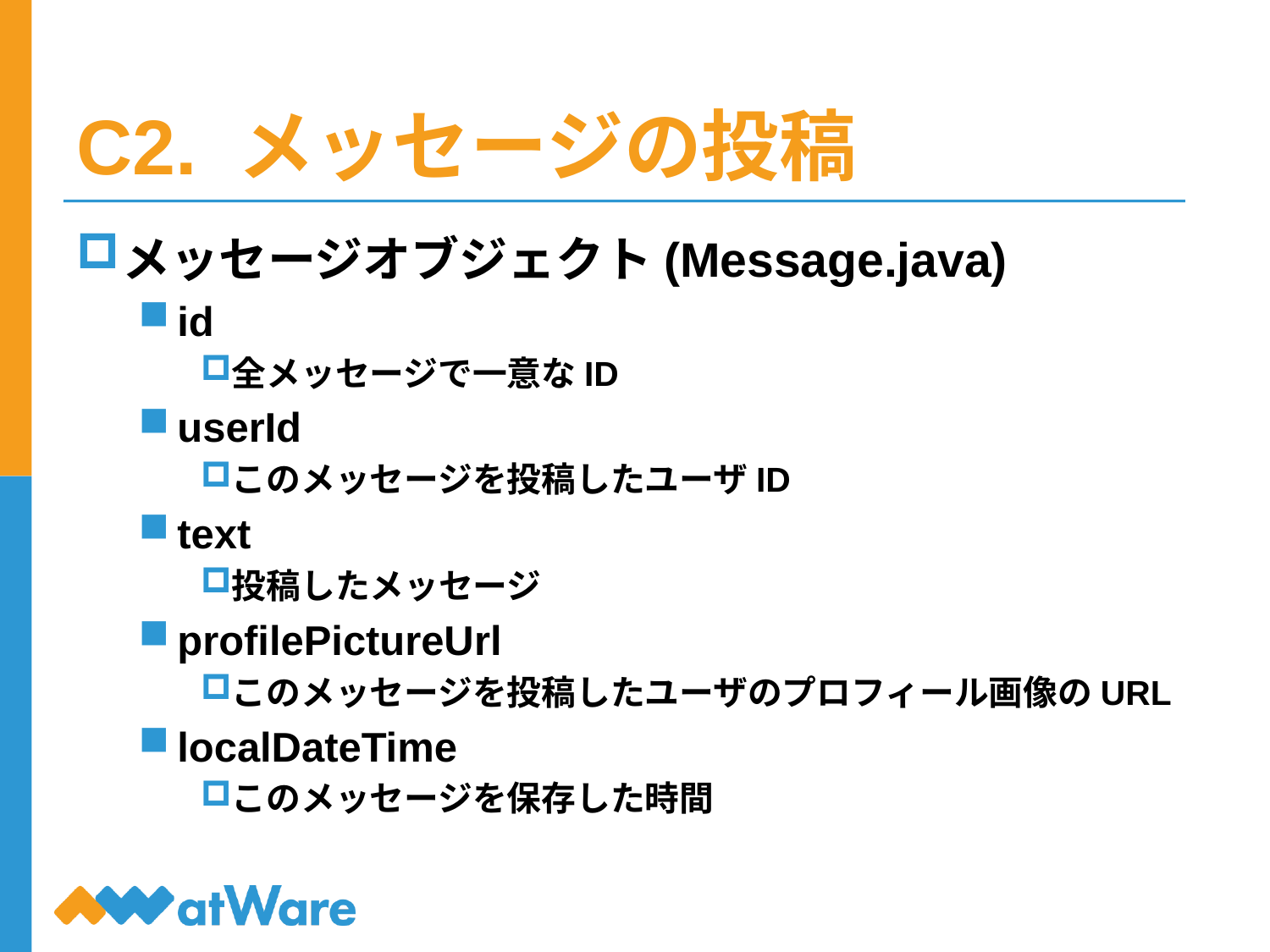

# C2. メッセージの投稿
メッセージオブジェクト(Message.java)
id
全メッセージで一意なID
userId
このメッセージを投稿したユーザID
text
投稿したメッセージ
profilePictureUrl
このメッセージを投稿したユーザのプロフィール画像のURL
localDateTime
このメッセージを保存した時間